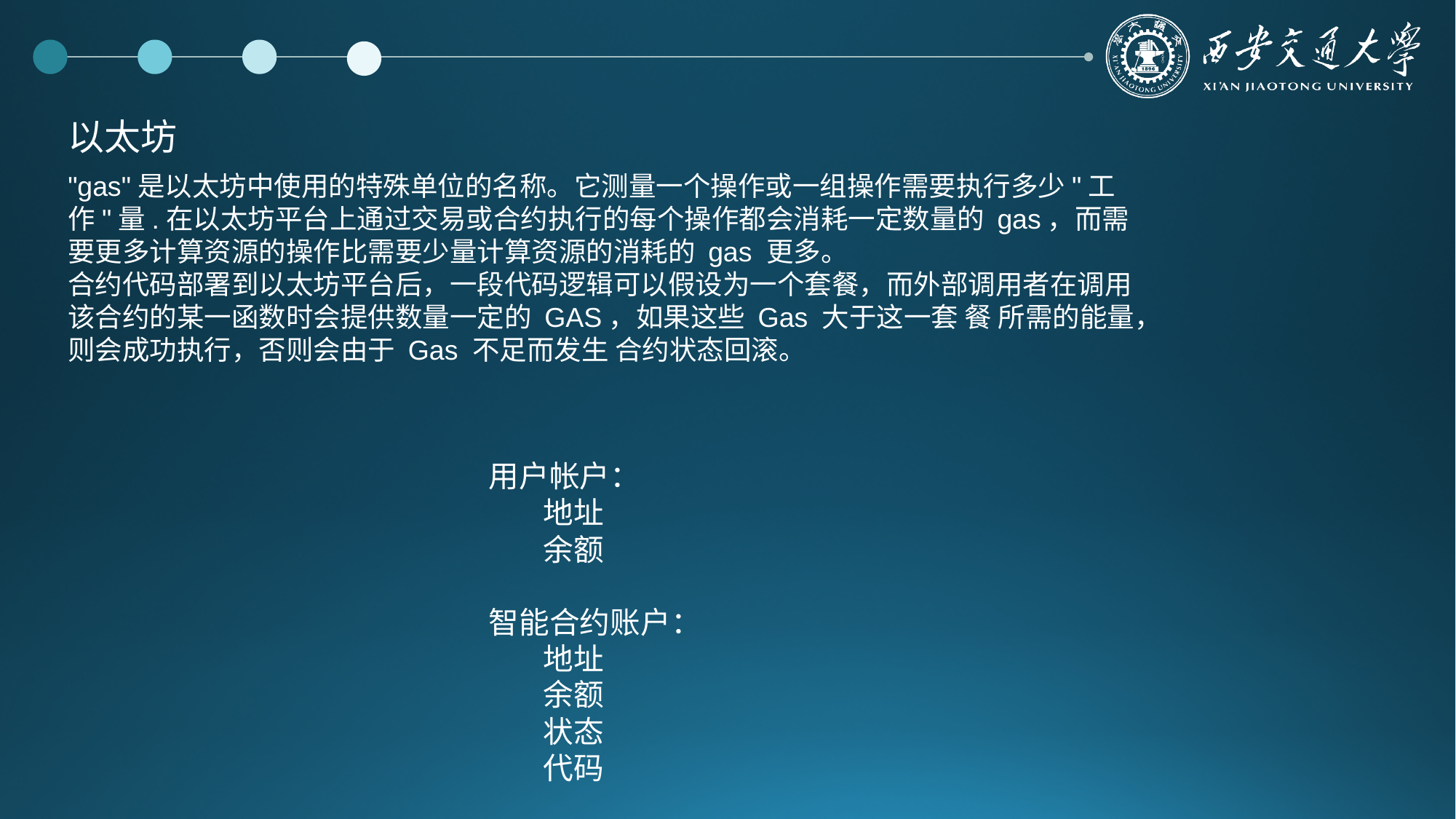

以太坊
"gas"是以太坊中使用的特殊单位的名称。它测量一个操作或一组操作需要执行多少"工作"量.在以太坊平台上通过交易或合约执行的每个操作都会消耗一定数量的 gas，而需要更多计算资源的操作比需要少量计算资源的消耗的 gas 更多。
合约代码部署到以太坊平台后，一段代码逻辑可以假设为一个套餐，而外部调用者在调用该合约的某一函数时会提供数量一定的 GAS，如果这些 Gas 大于这一套 餐 所需的能量，则会成功执行，否则会由于 Gas 不足而发生 合约状态回滚。
用户帐户：
地址
余额

智能合约账户：
地址
余额
状态
代码